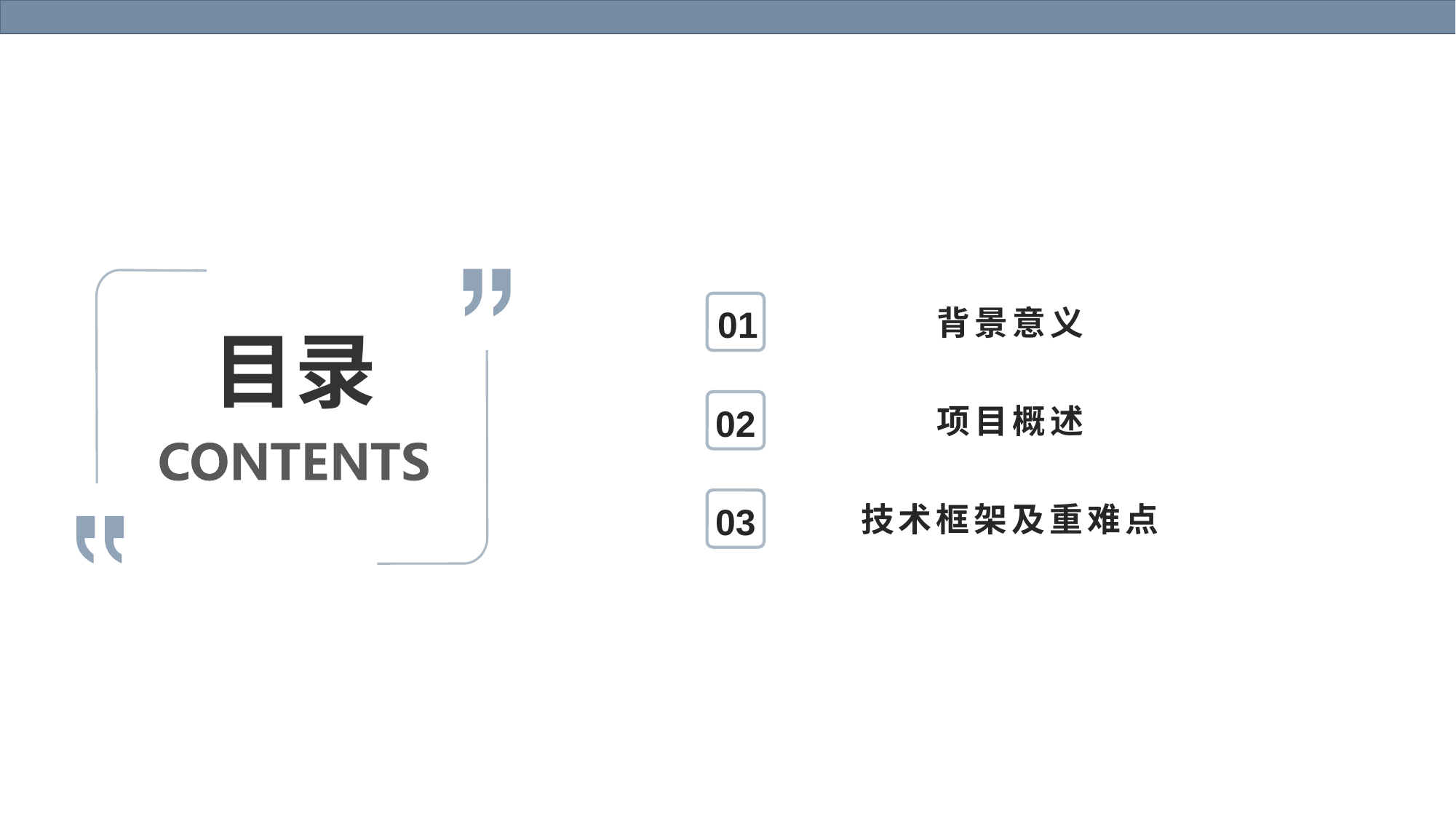

01
背景意义
# 目录
02
项目概述

03
技术框架及重难点